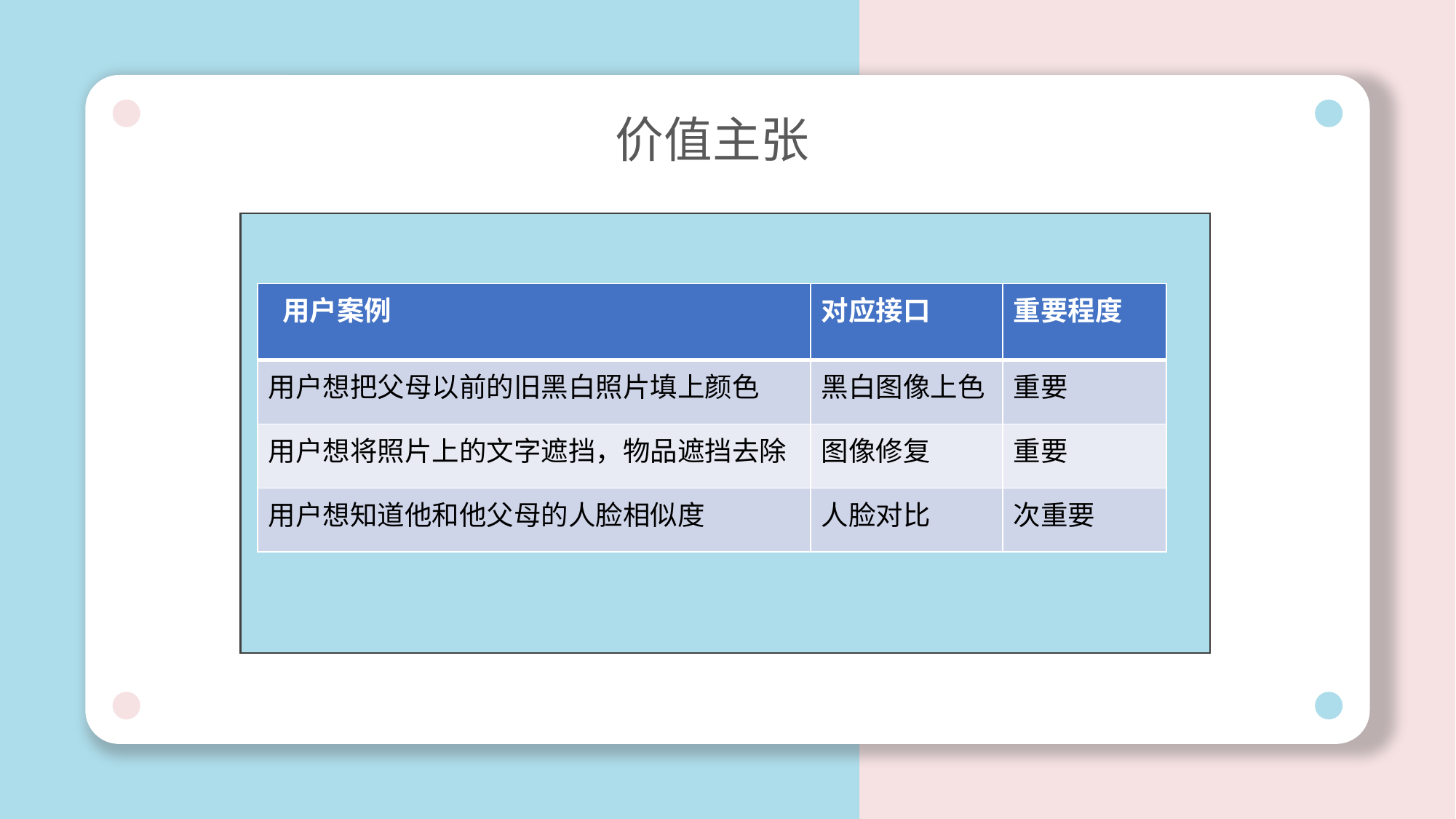

价值主张

| 用户案例 | 对应接口 | 重要程度 |
| --- | --- | --- |
| 用户想把父母以前的旧黑白照片填上颜色 | 黑白图像上色 | 重要 |
| 用户想将照片上的文字遮挡，物品遮挡去除 | 图像修复 | 重要 |
| 用户想知道他和他父母的人脸相似度 | 人脸对比 | 次重要 |